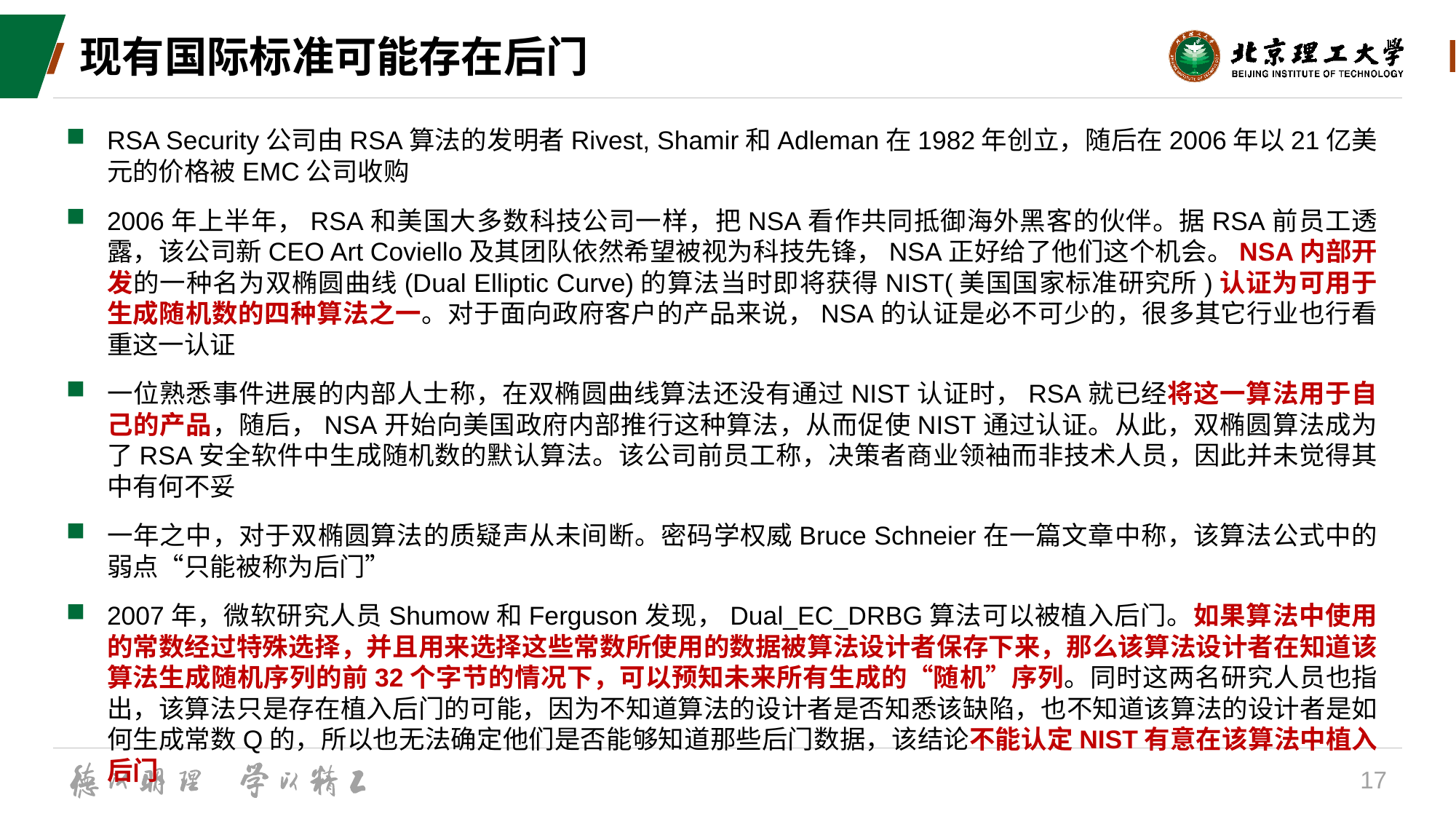

# 现有国际标准可能存在后门
RSA Security公司由RSA算法的发明者Rivest, Shamir和Adleman在1982年创立，随后在2006年以21亿美元的价格被EMC公司收购
2006年上半年，RSA和美国大多数科技公司一样，把NSA看作共同抵御海外黑客的伙伴。据RSA前员工透露，该公司新CEO Art Coviello及其团队依然希望被视为科技先锋，NSA正好给了他们这个机会。NSA内部开发的一种名为双椭圆曲线(Dual Elliptic Curve)的算法当时即将获得NIST(美国国家标准研究所)认证为可用于生成随机数的四种算法之一。对于面向政府客户的产品来说，NSA的认证是必不可少的，很多其它行业也行看重这一认证
一位熟悉事件进展的内部人士称，在双椭圆曲线算法还没有通过NIST认证时，RSA就已经将这一算法用于自己的产品，随后，NSA开始向美国政府内部推行这种算法，从而促使NIST通过认证。从此，双椭圆算法成为了RSA安全软件中生成随机数的默认算法。该公司前员工称，决策者商业领袖而非技术人员，因此并未觉得其中有何不妥
一年之中，对于双椭圆算法的质疑声从未间断。密码学权威Bruce Schneier在一篇文章中称，该算法公式中的弱点“只能被称为后门”
2007年，微软研究人员Shumow和Ferguson发现，Dual_EC_DRBG算法可以被植入后门。如果算法中使用的常数经过特殊选择，并且用来选择这些常数所使用的数据被算法设计者保存下来，那么该算法设计者在知道该算法生成随机序列的前32个字节的情况下，可以预知未来所有生成的“随机”序列。同时这两名研究人员也指出，该算法只是存在植入后门的可能，因为不知道算法的设计者是否知悉该缺陷，也不知道该算法的设计者是如何生成常数Q的，所以也无法确定他们是否能够知道那些后门数据，该结论不能认定NIST有意在该算法中植入后门